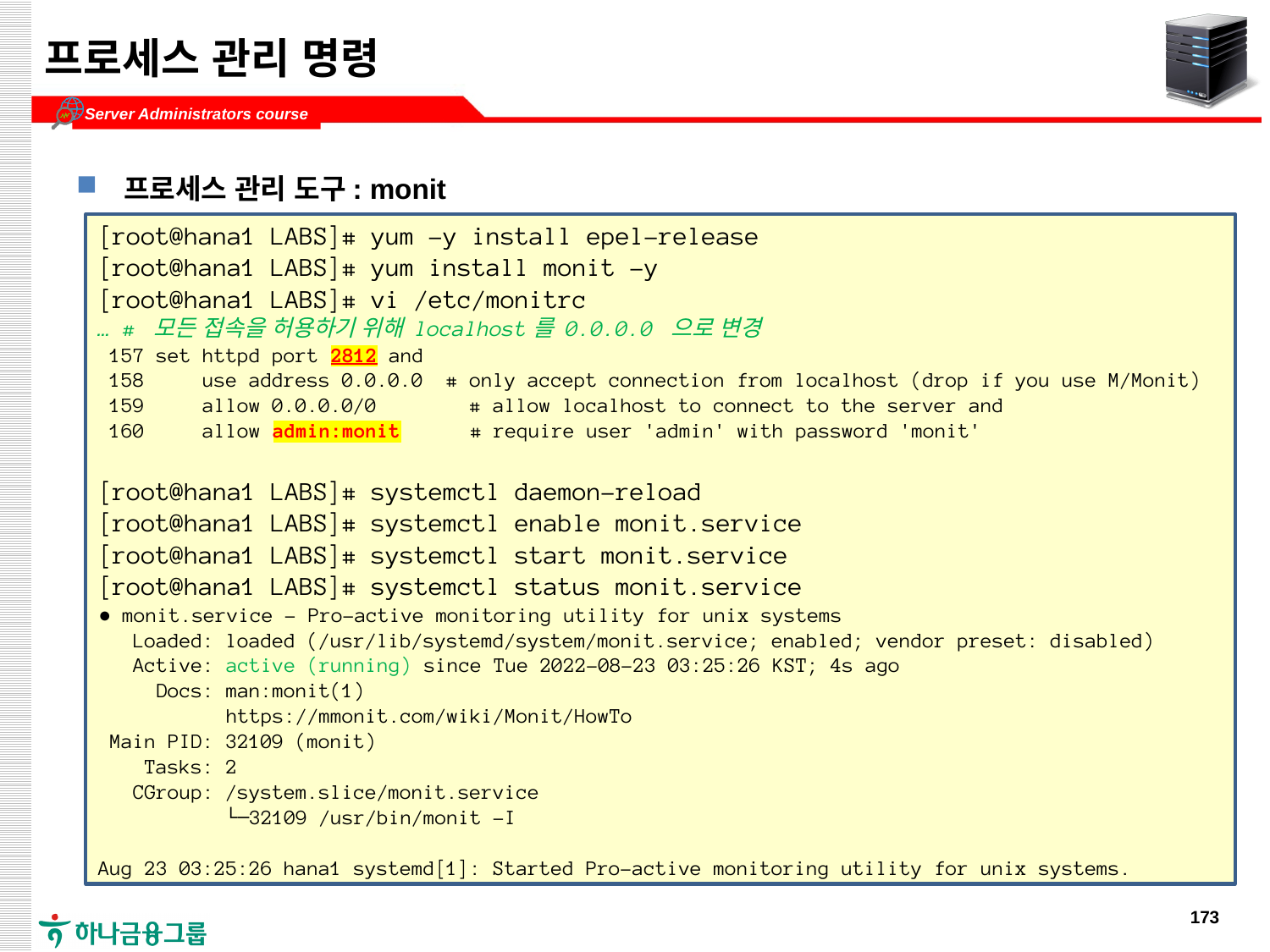

# 프로세스 관리 명령
프로세스 관리 도구: monit

[root@hana1 LABS]# yum -y install epel-release
[root@hana1 LABS]# yum install monit -y
[root@hana1 LABS]# vi /etc/monitrc
… # 모든 접속을 허용하기 위해 localhost를 0.0.0.0 으로 변경
 157 set httpd port 2812 and
 158     use address 0.0.0.0  # only accept connection from localhost (drop if you use M/Monit)
 159     allow 0.0.0.0/0        # allow localhost to connect to the server and
 160     allow admin:monit      # require user 'admin' with password 'monit'

[root@hana1 LABS]# systemctl daemon-reload
[root@hana1 LABS]# systemctl enable monit.service
[root@hana1 LABS]# systemctl start monit.service
[root@hana1 LABS]# systemctl status monit.service
● monit.service - Pro-active monitoring utility for unix systems
   Loaded: loaded (/usr/lib/systemd/system/monit.service; enabled; vendor preset: disabled)
   Active: active (running) since Tue 2022-08-23 03:25:26 KST; 4s ago
     Docs: man:monit(1)
           https://mmonit.com/wiki/Monit/HowTo
 Main PID: 32109 (monit)
    Tasks: 2
   CGroup: /system.slice/monit.service
           └─32109 /usr/bin/monit -I

Aug 23 03:25:26 hana1 systemd[1]: Started Pro-active monitoring utility for unix systems.